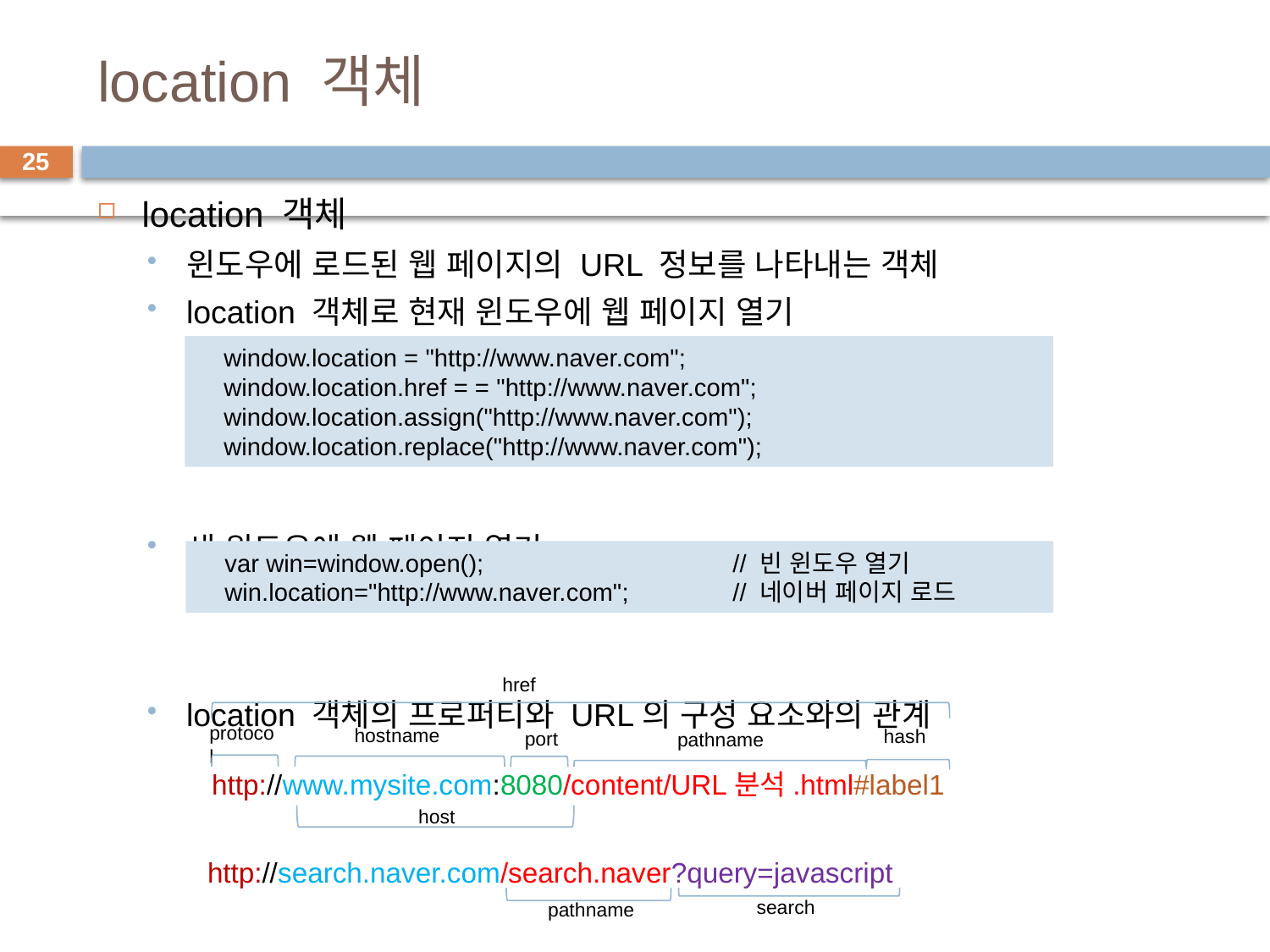

# location 객체
25
location 객체
윈도우에 로드된 웹 페이지의 URL 정보를 나타내는 객체
location 객체로 현재 윈도우에 웹 페이지 열기

새 윈도우에 웹 페이지 열기

location 객체의 프로퍼티와 URL의 구성 요소와의 관계

window.location = "http://www.naver.com";
window.location.href = = "http://www.naver.com";
window.location.assign("http://www.naver.com");
window.location.replace("http://www.naver.com");
var win=window.open(); 		// 빈 윈도우 열기
win.location="http://www.naver.com"; 	// 네이버 페이지 로드

href
protocol
hostname
hash

port
pathname

http://www.mysite.com:8080/content/URL분석.html#label1
host

http://search.naver.com/search.naver?query=javascript
search
pathname